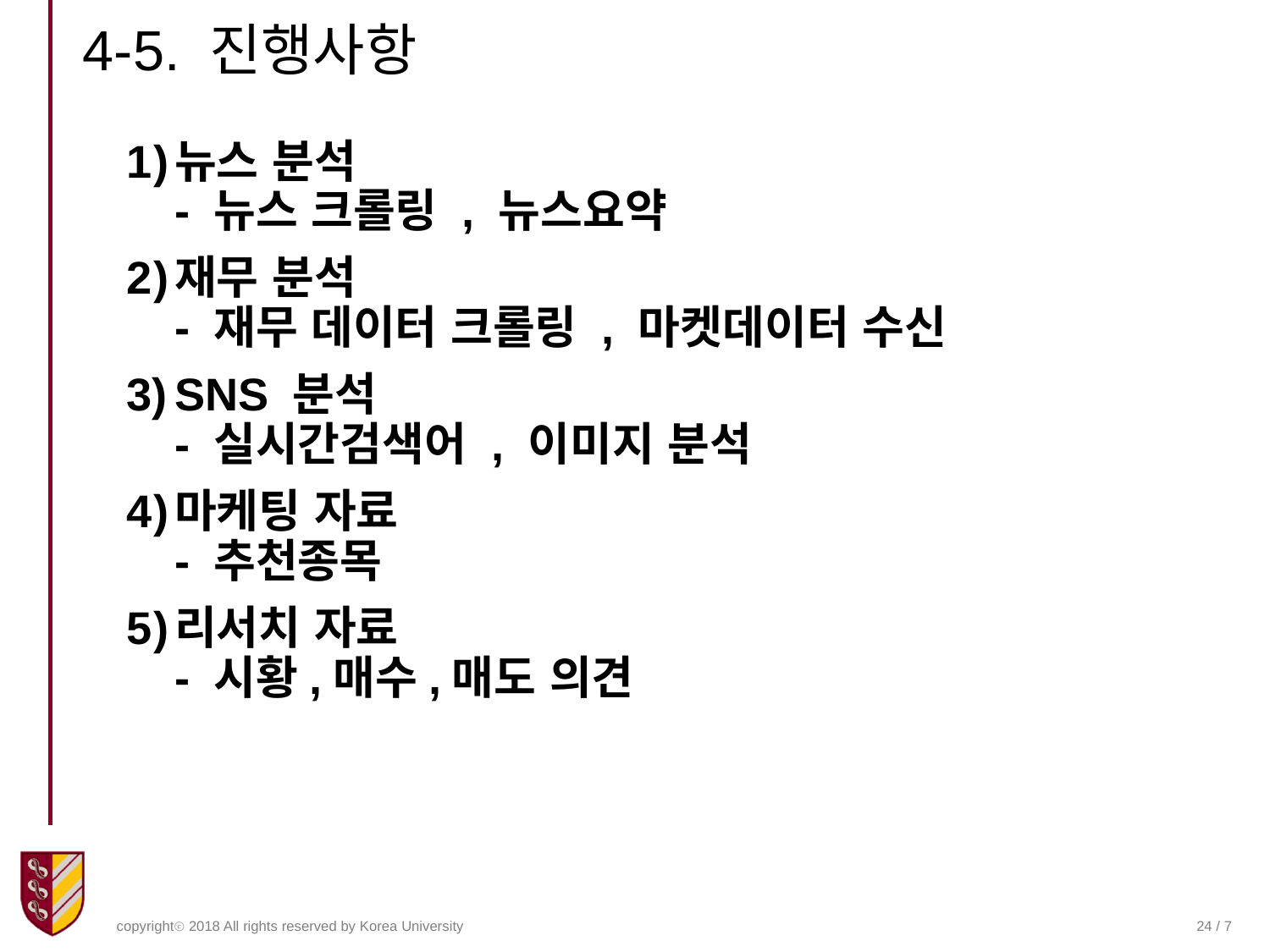

4-5. 진행사항
뉴스 분석
- 뉴스 크롤링 , 뉴스요약
재무 분석
- 재무 데이터 크롤링 , 마켓데이터 수신
SNS 분석
- 실시간검색어 , 이미지 분석
마케팅 자료
- 추천종목
리서치 자료
- 시황,매수,매도 의견